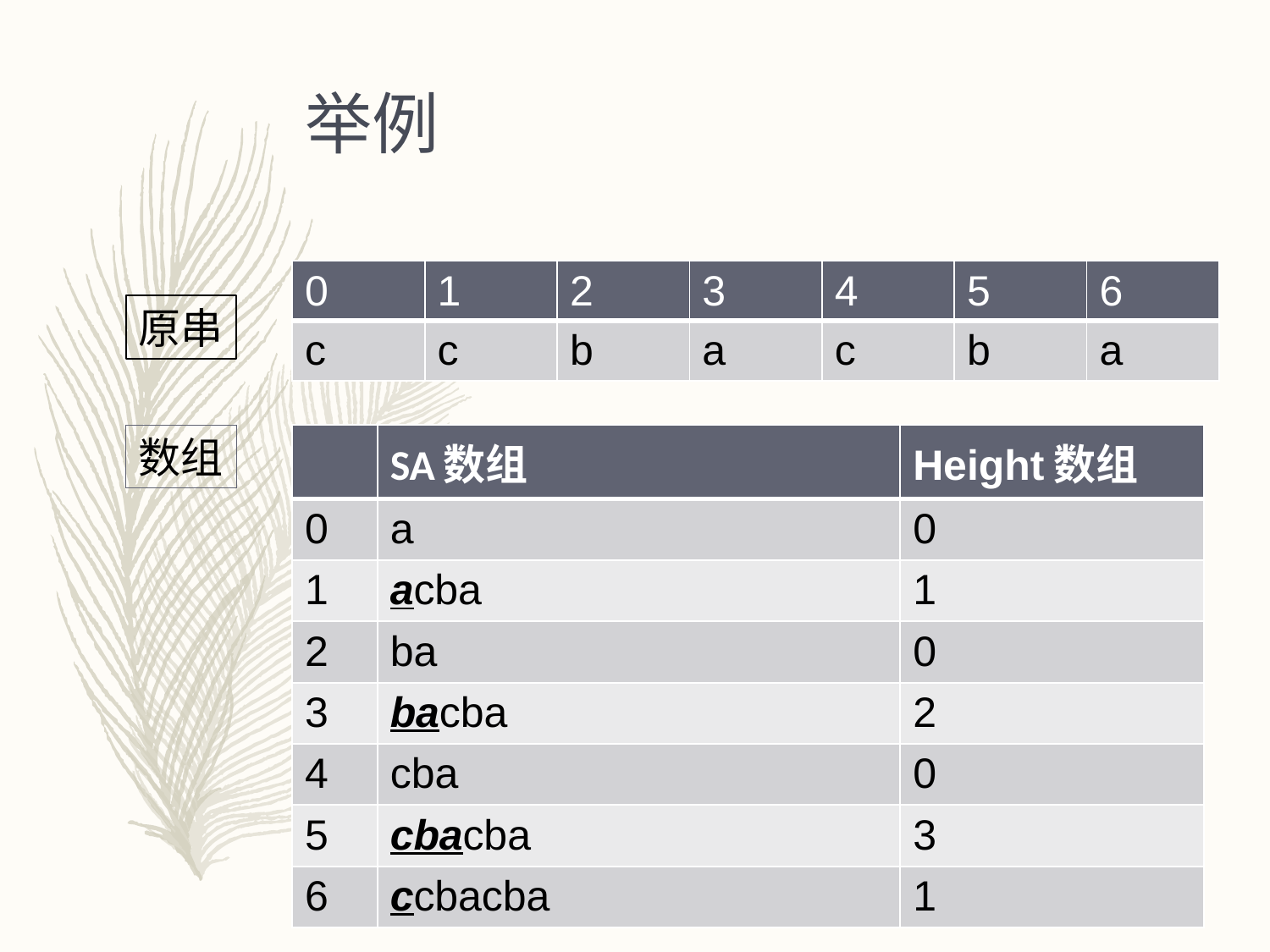

# 举例
| 0 | 1 | 2 | 3 | 4 | 5 | 6 |
| --- | --- | --- | --- | --- | --- | --- |
| c | c | b | a | c | b | a |
原串
数组
|  | SA数组 | Height数组 |
| --- | --- | --- |
| 0 | a | 0 |
| 1 | acba | 1 |
| 2 | ba | 0 |
| 3 | bacba | 2 |
| 4 | cba | 0 |
| 5 | cbacba | 3 |
| 6 | ccbacba | 1 |